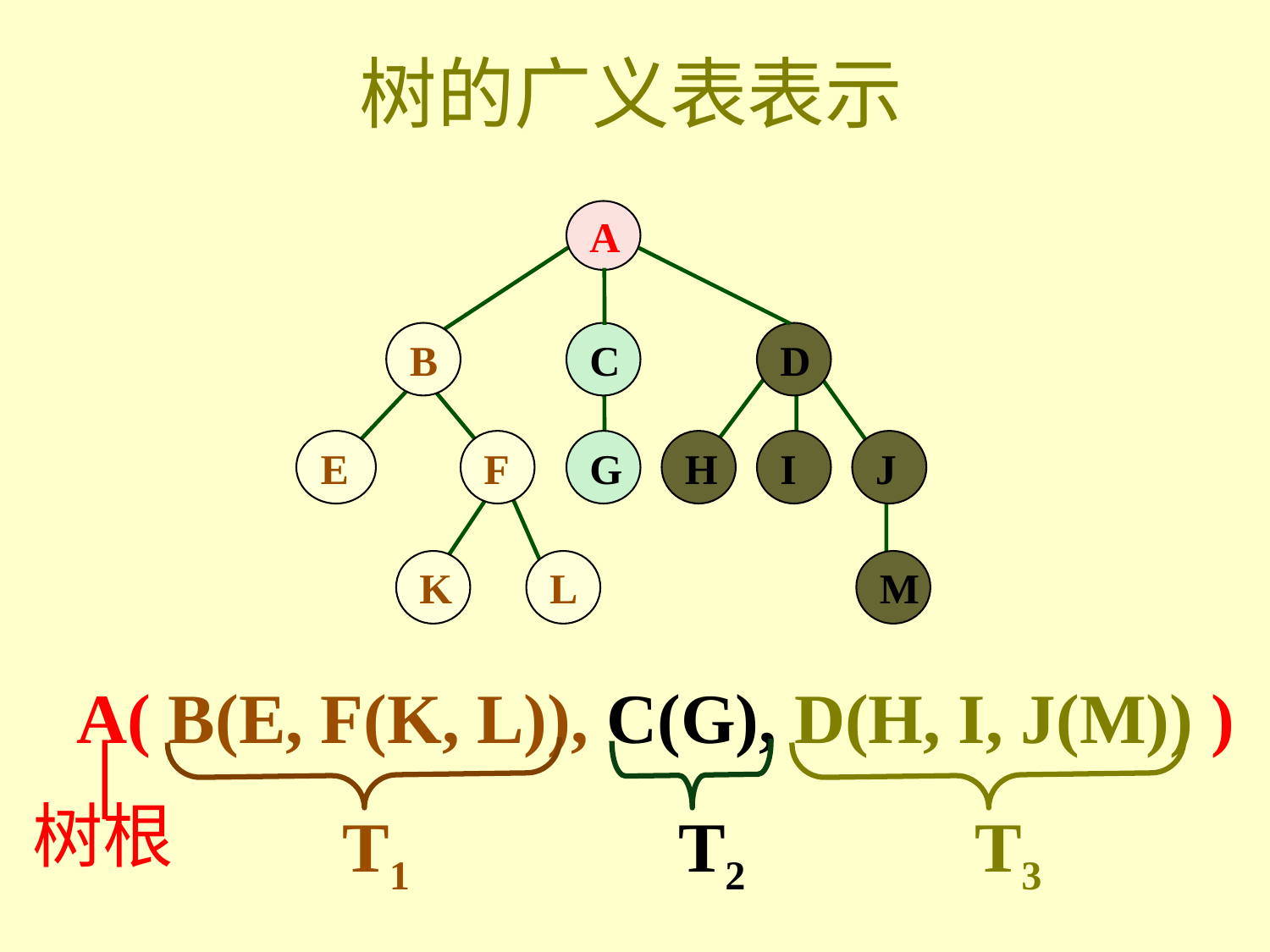

# 树的广义表表示
A

B
C
D

E
F
G
H
I
J

K
L
M
A( B(E, F(K, L)), C(G), D(H, I, J(M)) )

树根

T1

T2

T3